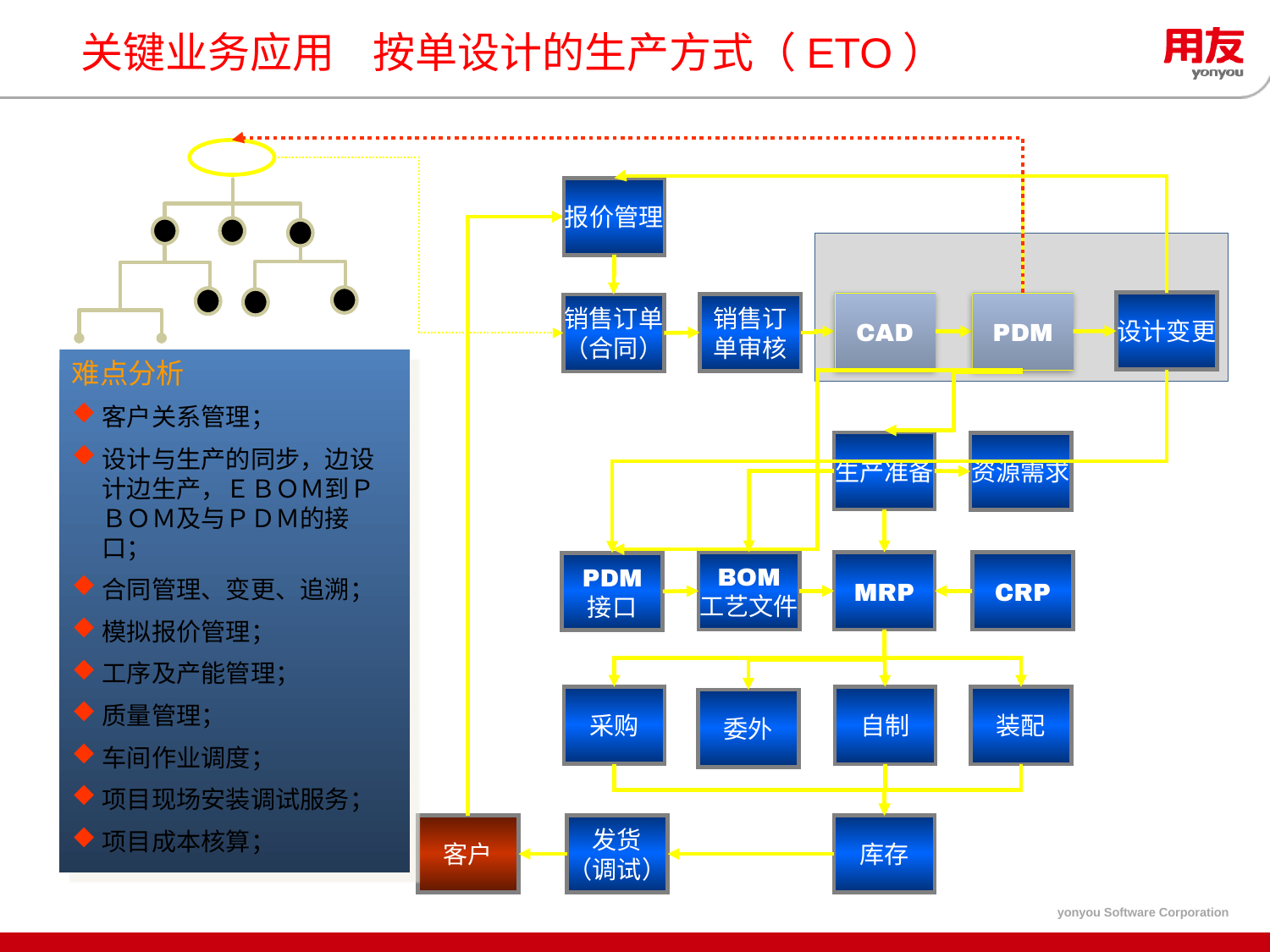

关键业务应用    按单设计的生产方式（ETO）

报价管理

设计变更
CAD
PDM
销售订
单审核
销售订单
（合同）
难点分析
客户关系管理；
设计与生产的同步，边设计边生产，ＥＢＯＭ到ＰＢＯＭ及与ＰＤＭ的接口；
合同管理、变更、追溯；
模拟报价管理；
工序及产能管理；
质量管理；
车间作业调度；
项目现场安装调试服务；
项目成本核算；
生产准备
资源需求
BOM
工艺文件
MRP
CRP
PDM
接口
采购
自制
装配
委外
客户
发货
（调试）
库存